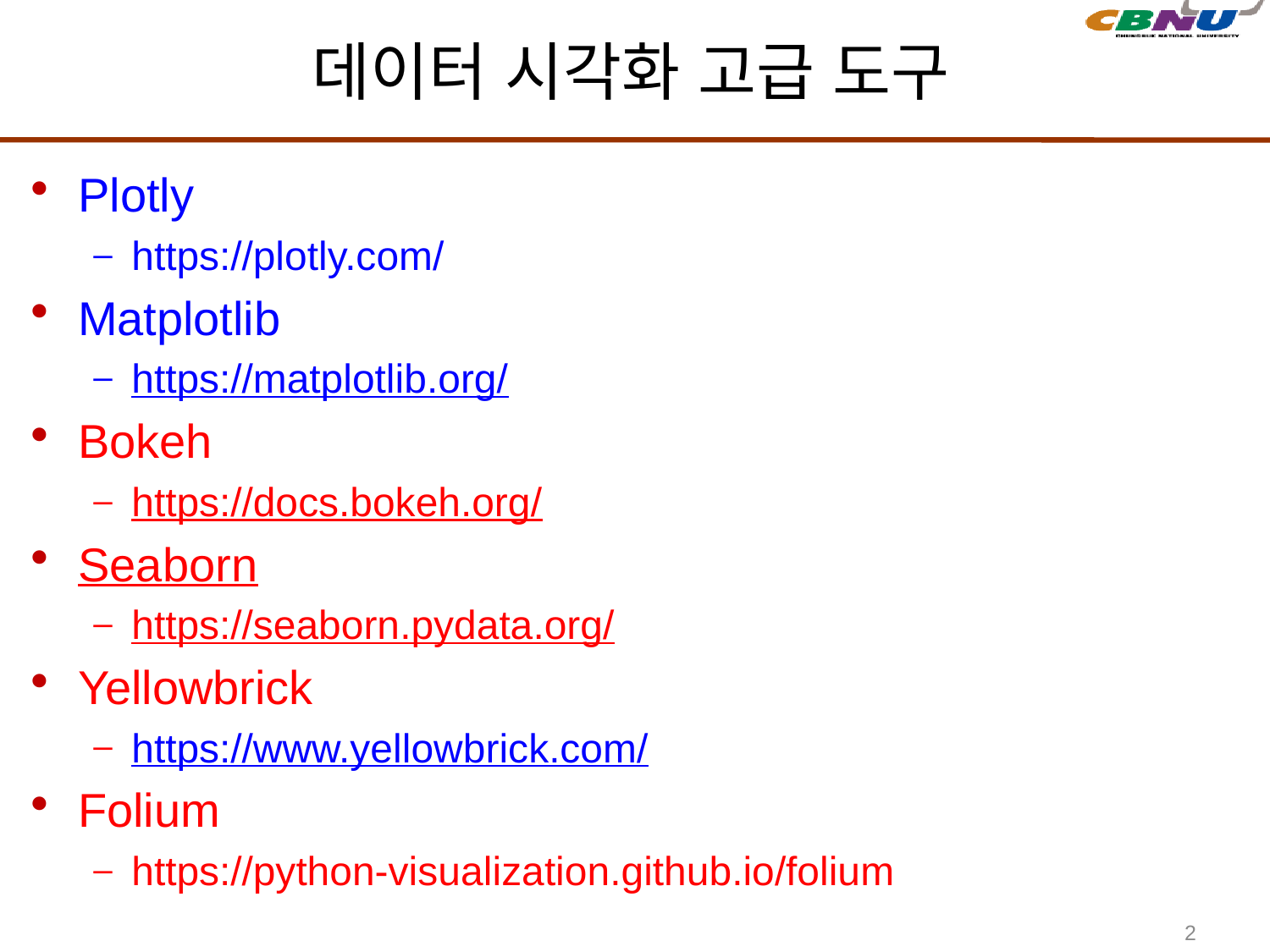

# 데이터 시각화 고급 도구
Plotly
https://plotly.com/
Matplotlib
https://matplotlib.org/
Bokeh
https://docs.bokeh.org/
Seaborn
https://seaborn.pydata.org/
Yellowbrick
https://www.yellowbrick.com/
Folium
https://python-visualization.github.io/folium
2